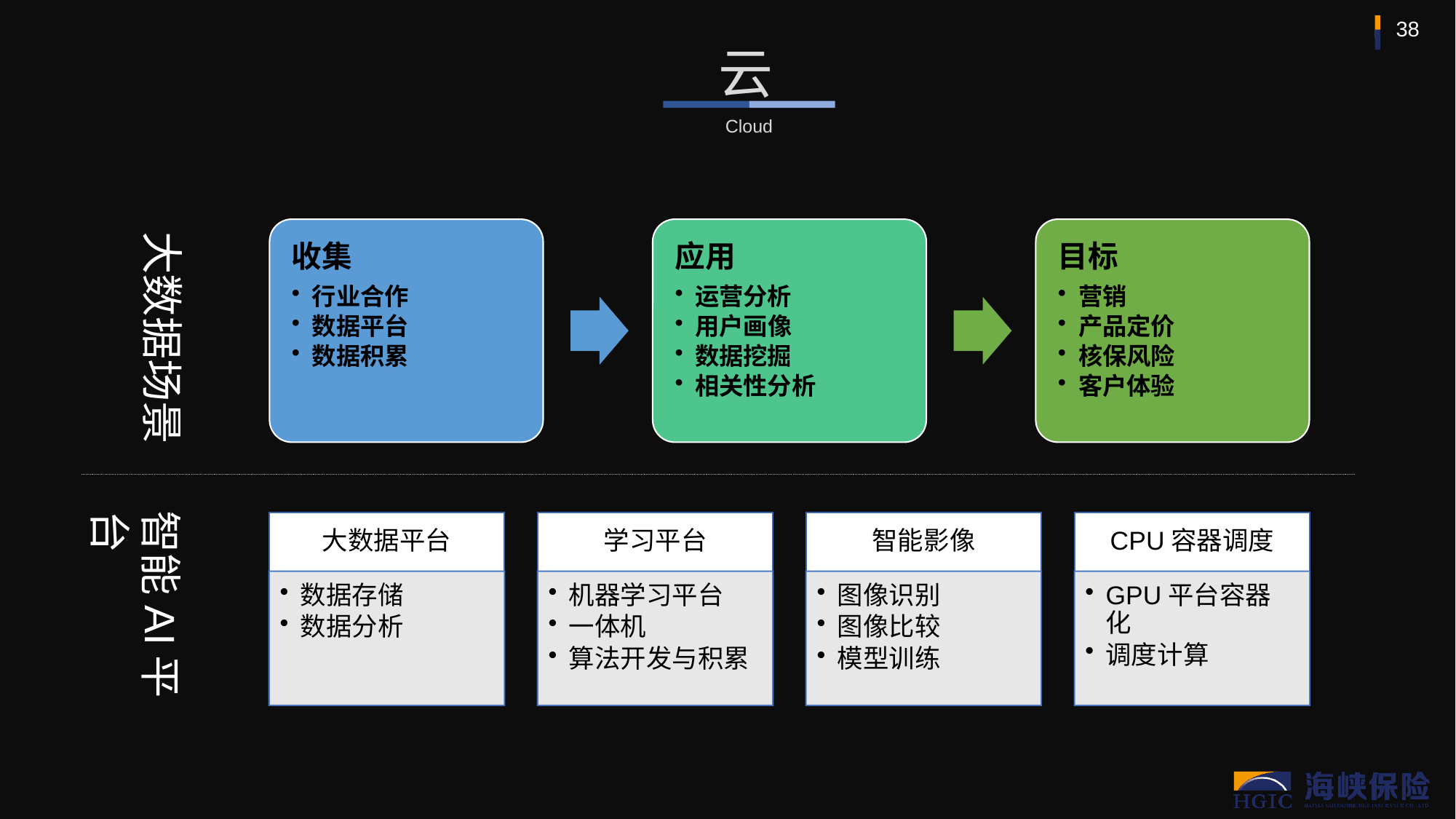

云

Cloud
收集
行业合作
数据平台
数据积累

应用
运营分析
用户画像
数据挖掘
相关性分析

目标
营销
产品定价
核保风险
客户体验
大数据场景
智能AI平台
大数据平台
数据存储
数据分析
学习平台
机器学习平台
一体机
算法开发与积累
智能影像
图像识别
图像比较
模型训练
CPU容器调度
GPU平台容器化
调度计算